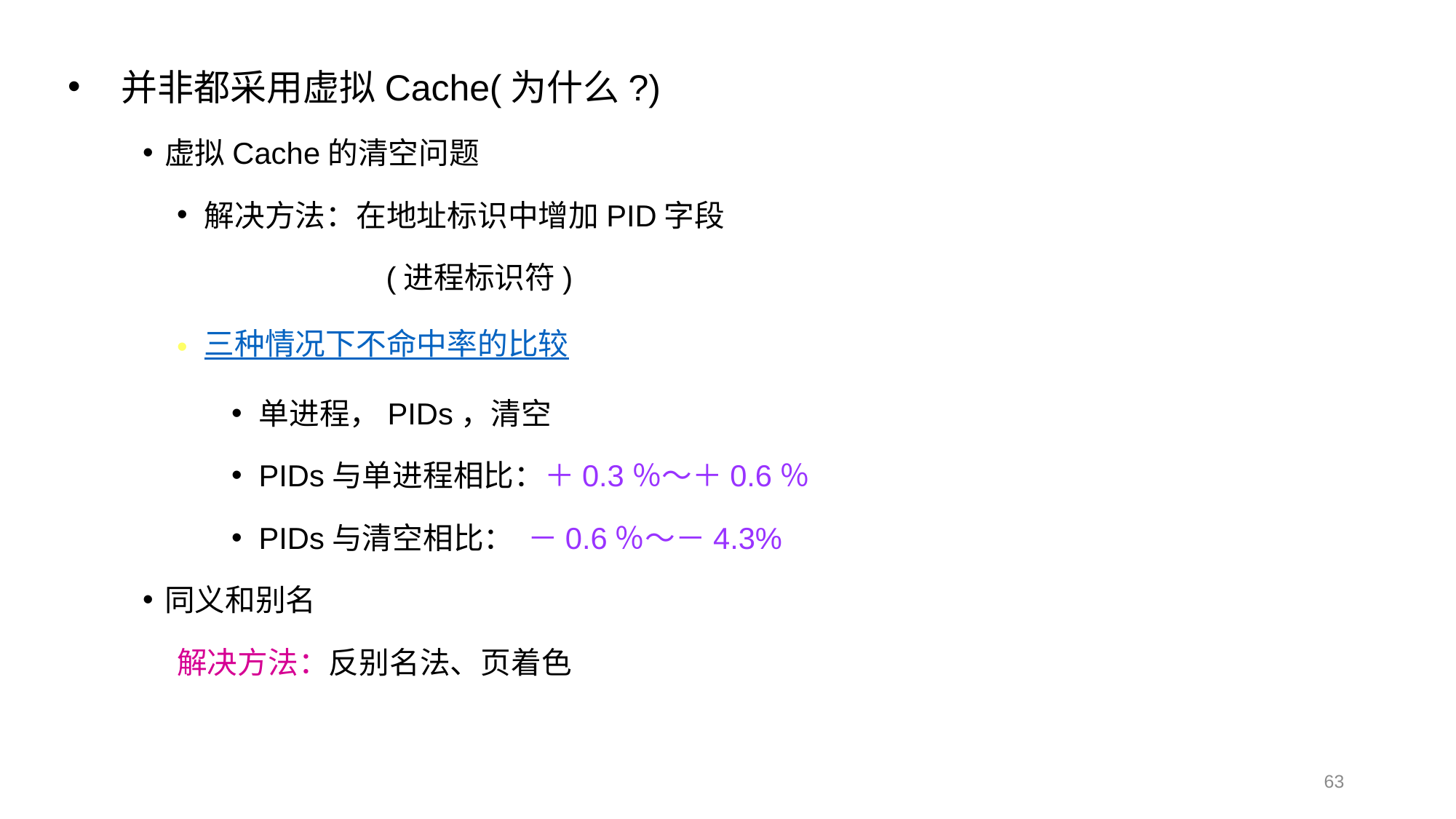

并非都采用虚拟Cache(为什么?)
虚拟Cache的清空问题
解决方法：在地址标识中增加PID字段
                         (进程标识符)
三种情况下不命中率的比较
单进程，PIDs，清空
PIDs与单进程相比：＋0.3％～＋0.6％
PIDs与清空相比：  －0.6％～－4.3%
同义和别名
解决方法：反别名法、页着色
63